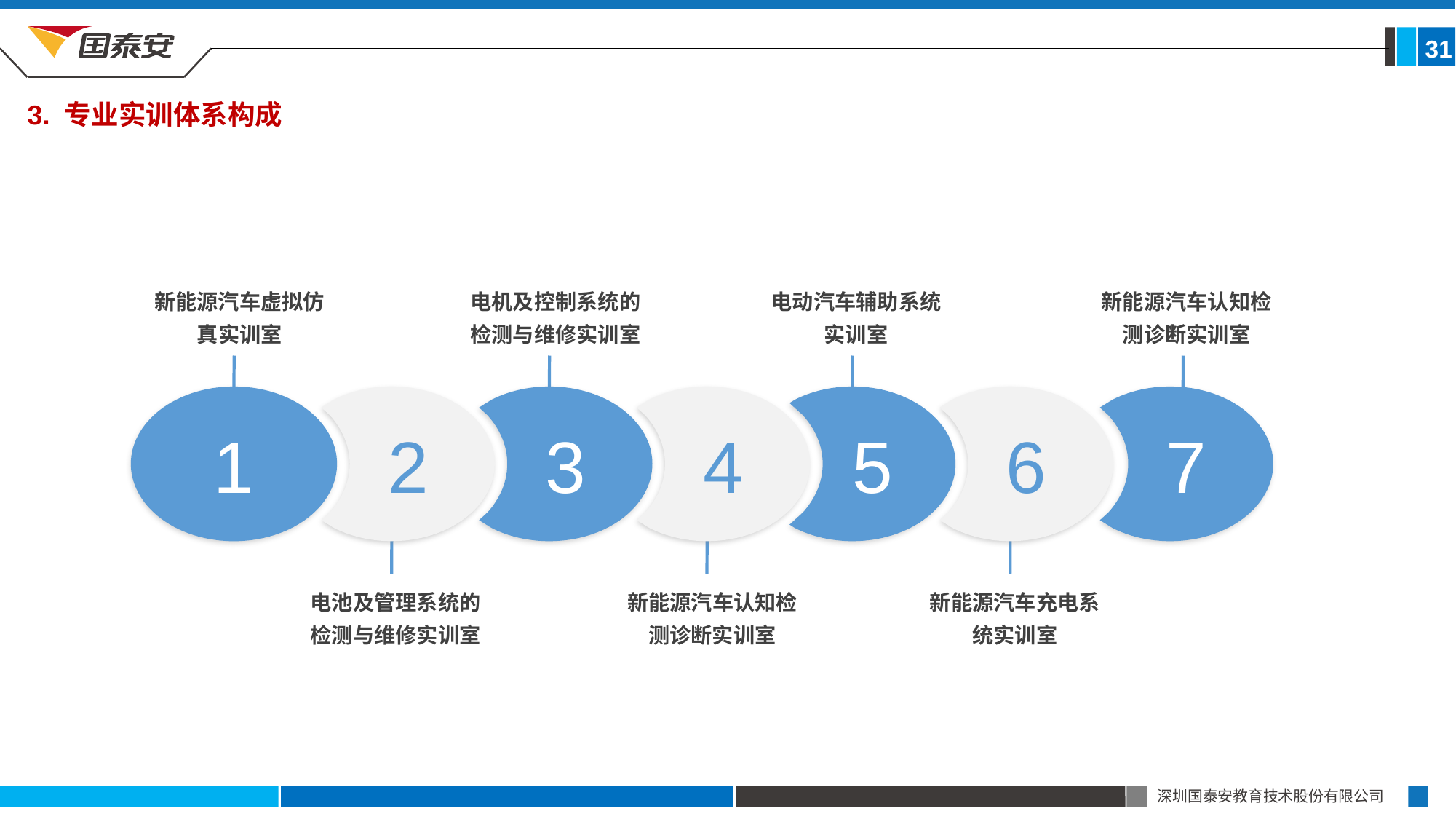

31
3. 专业实训体系构成
新能源汽车虚拟仿真实训室
电机及控制系统的检测与维修实训室
电动汽车辅助系统实训室
新能源汽车认知检测诊断实训室
1
2
3
4
5
6
7
电池及管理系统的检测与维修实训室
新能源汽车认知检测诊断实训室
新能源汽车充电系统实训室